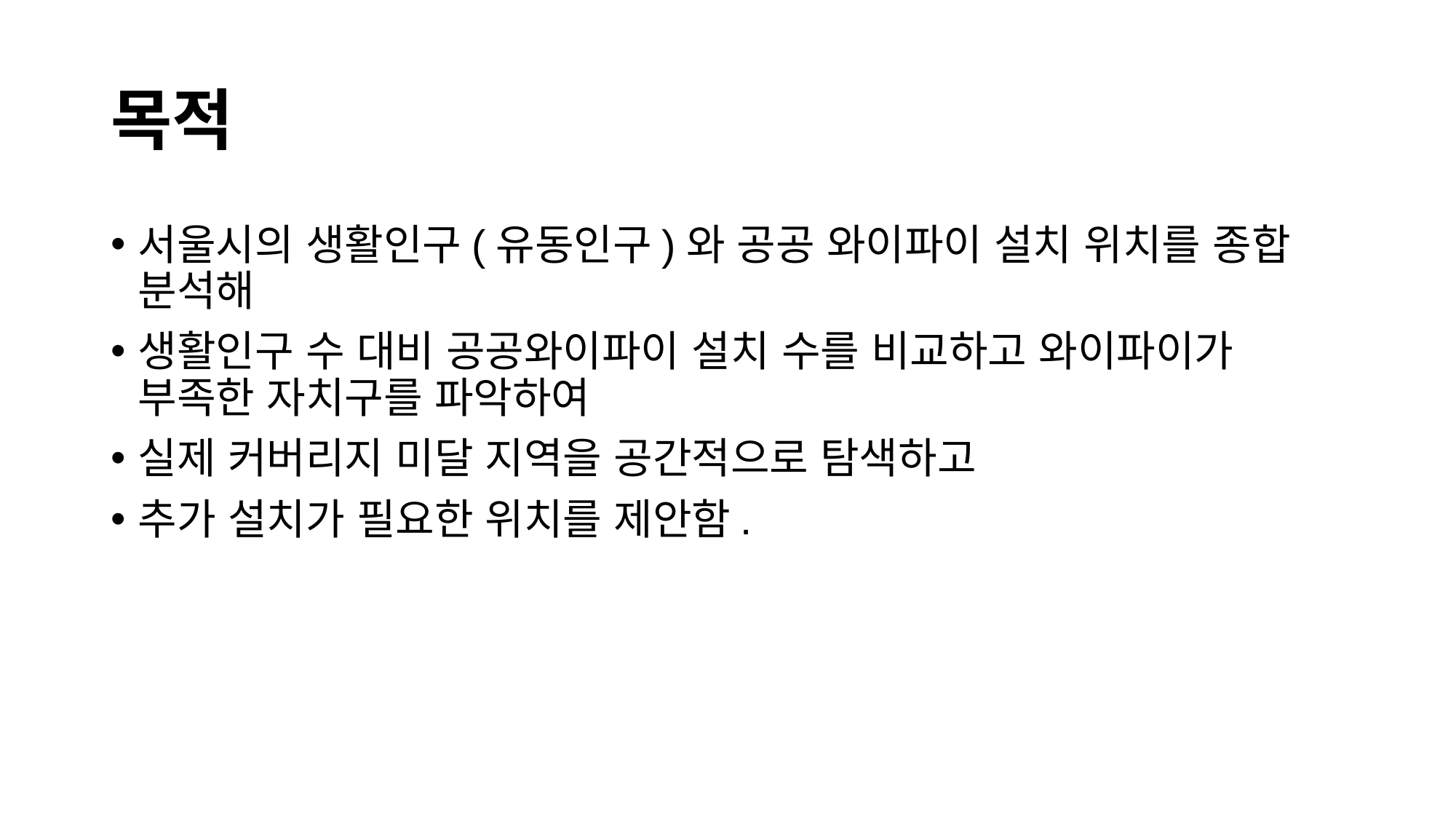

# 목적
서울시의 생활인구(유동인구)와 공공 와이파이 설치 위치를 종합 분석해
생활인구 수 대비 공공와이파이 설치 수를 비교하고 와이파이가 부족한 자치구를 파악하여
실제 커버리지 미달 지역을 공간적으로 탐색하고
추가 설치가 필요한 위치를 제안함.